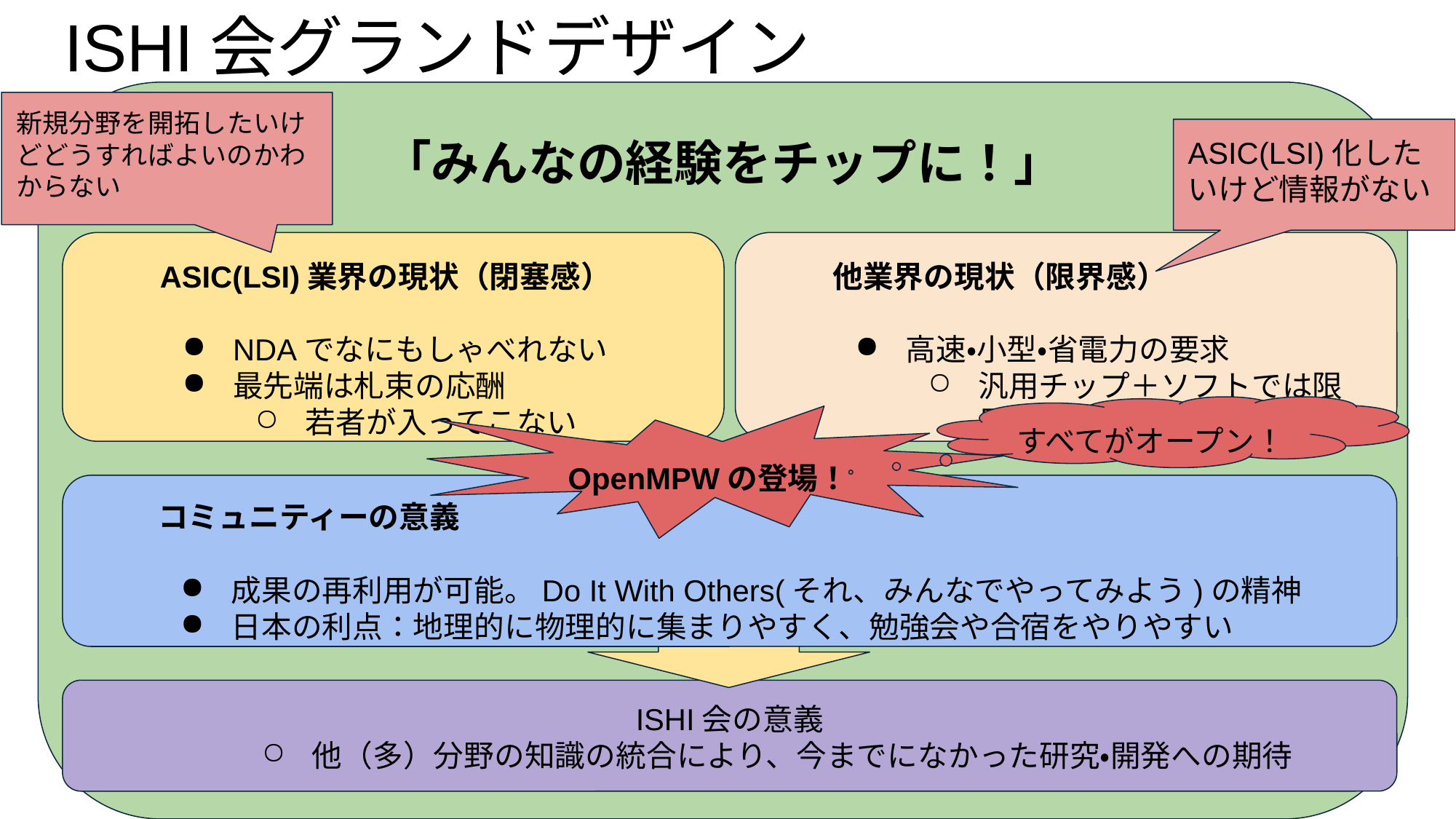

# ISHI会グランドデザイン
「みんなの経験をチップに！」
新規分野を開拓したいけどどうすればよいのかわからない

ASIC(LSI)化したいけど情報がない

ASIC(LSI)業界の現状（閉塞感）

NDAでなにもしゃべれない
最先端は札束の応酬
若者が入ってこない
他業界の現状（限界感）

高速・小型・省電力の要求
汎用チップ＋ソフトでは限界
すべてがオープン！
OpenMPWの登場！

コミュニティーの意義

成果の再利用が可能。Do It With Others(それ、みんなでやってみよう)の精神
日本の利点：地理的に物理的に集まりやすく、勉強会や合宿をやりやすい

ISHI会の意義
他（多）分野の知識の統合により、今までになかった研究・開発への期待